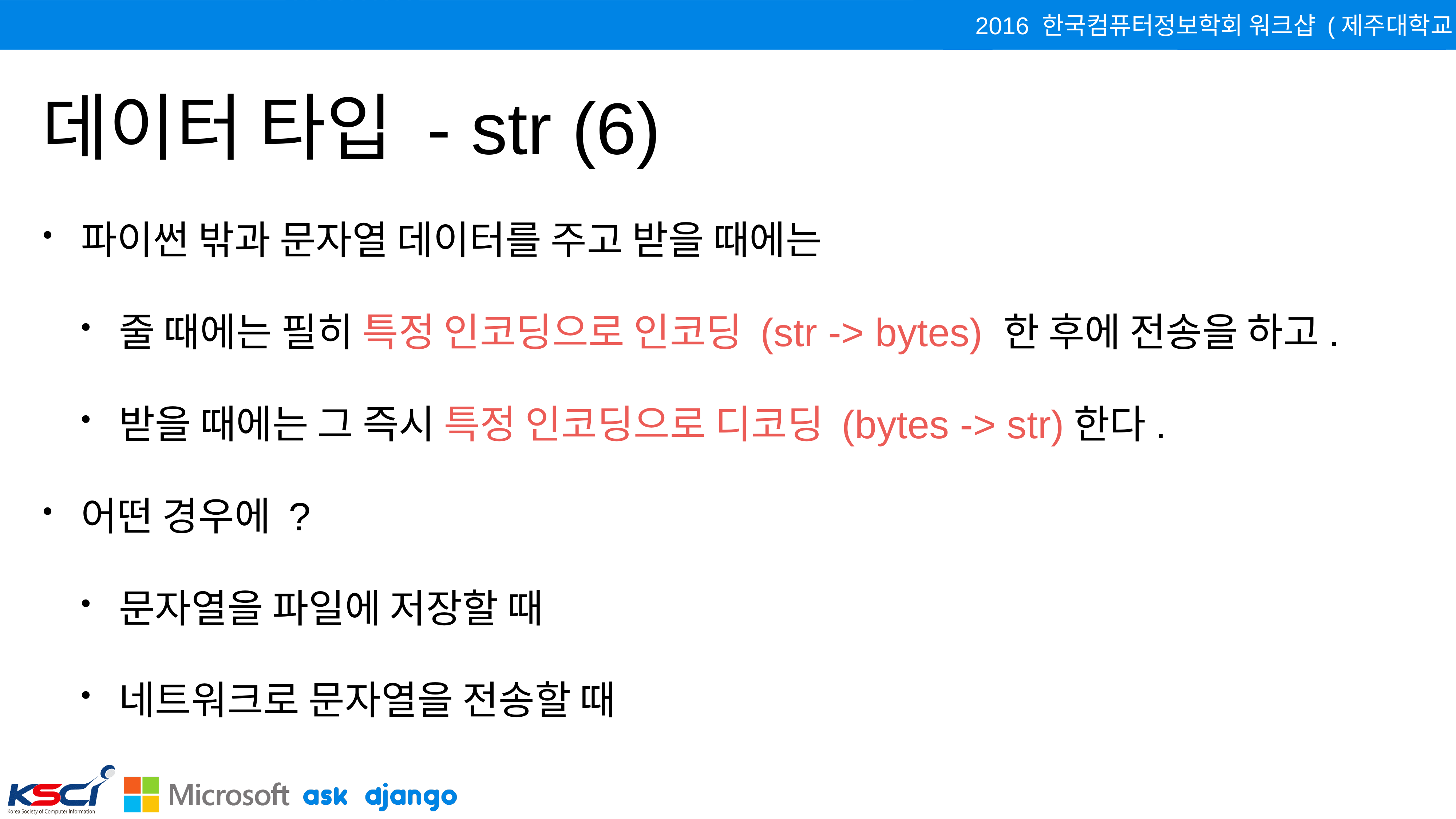

# 데이터 타입 - str (6)
파이썬 밖과 문자열 데이터를 주고 받을 때에는
줄 때에는 필히 특정 인코딩으로 인코딩 (str -> bytes) 한 후에 전송을 하고.
받을 때에는 그 즉시 특정 인코딩으로 디코딩 (bytes -> str)한다.
어떤 경우에 ?
문자열을 파일에 저장할 때
네트워크로 문자열을 전송할 때